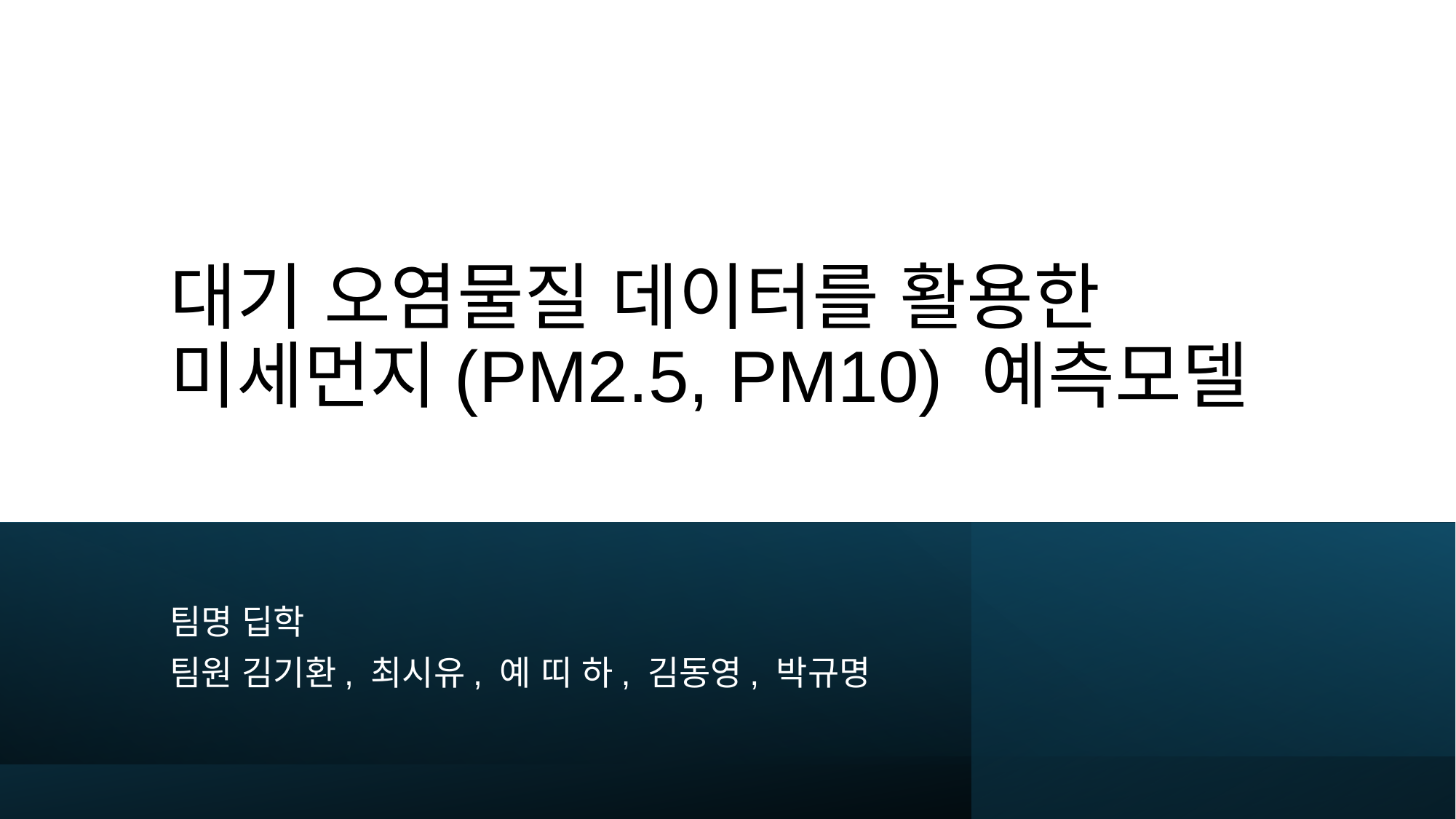

# 대기 오염물질 데이터를 활용한 미세먼지(PM2.5, PM10) 예측모델

팀명 딥학
팀원 김기환, 최시유, 예 띠 하, 김동영, 박규명